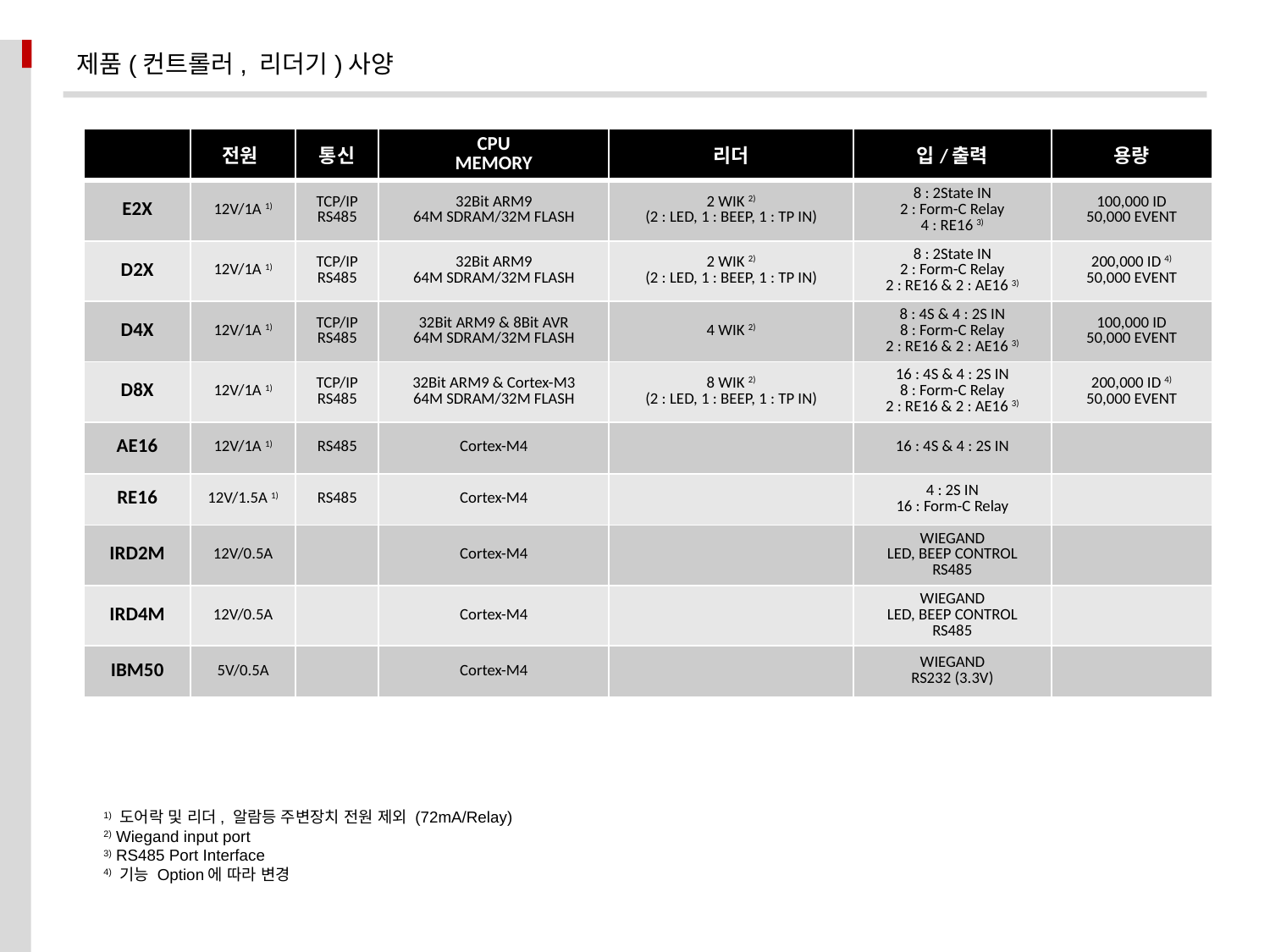

제품(컨트롤러, 리더기)사양

|  | 전원 | 통신 | CPU MEMORY | 리더 | 입/출력 | 용량 |
| --- | --- | --- | --- | --- | --- | --- |
| E2X | 12V/1A 1) | TCP/IP RS485 | 32Bit ARM9 64M SDRAM/32M FLASH | 2 WIK 2) (2 : LED, 1 : BEEP, 1 : TP IN) | 8 : 2State IN 2 : Form-C Relay 4 : RE16 3) | 100,000 ID 50,000 EVENT |
| D2X | 12V/1A 1) | TCP/IP RS485 | 32Bit ARM9 64M SDRAM/32M FLASH | 2 WIK 2) (2 : LED, 1 : BEEP, 1 : TP IN) | 8 : 2State IN 2 : Form-C Relay 2 : RE16 & 2 : AE16 3) | 200,000 ID 4) 50,000 EVENT |
| D4X | 12V/1A 1) | TCP/IP RS485 | 32Bit ARM9 & 8Bit AVR 64M SDRAM/32M FLASH | 4 WIK 2) | 8 : 4S & 4 : 2S IN 8 : Form-C Relay 2 : RE16 & 2 : AE16 3) | 100,000 ID 50,000 EVENT |
| D8X | 12V/1A 1) | TCP/IP RS485 | 32Bit ARM9 & Cortex-M3 64M SDRAM/32M FLASH | 8 WIK 2) (2 : LED, 1 : BEEP, 1 : TP IN) | 16 : 4S & 4 : 2S IN 8 : Form-C Relay 2 : RE16 & 2 : AE16 3) | 200,000 ID 4) 50,000 EVENT |
| AE16 | 12V/1A 1) | RS485 | Cortex-M4 |  | 16 : 4S & 4 : 2S IN |  |
| RE16 | 12V/1.5A 1) | RS485 | Cortex-M4 |  | 4 : 2S IN 16 : Form-C Relay |  |
| IRD2M | 12V/0.5A |  | Cortex-M4 |  | WIEGAND LED, BEEP CONTROL RS485 |  |
| IRD4M | 12V/0.5A |  | Cortex-M4 |  | WIEGAND LED, BEEP CONTROL RS485 |  |
| IBM50 | 5V/0.5A |  | Cortex-M4 |  | WIEGAND RS232 (3.3V) |  |
1) 도어락 및 리더, 알람등 주변장치 전원 제외 (72mA/Relay)
2) Wiegand input port
3) RS485 Port Interface
4) 기능 Option에 따라 변경